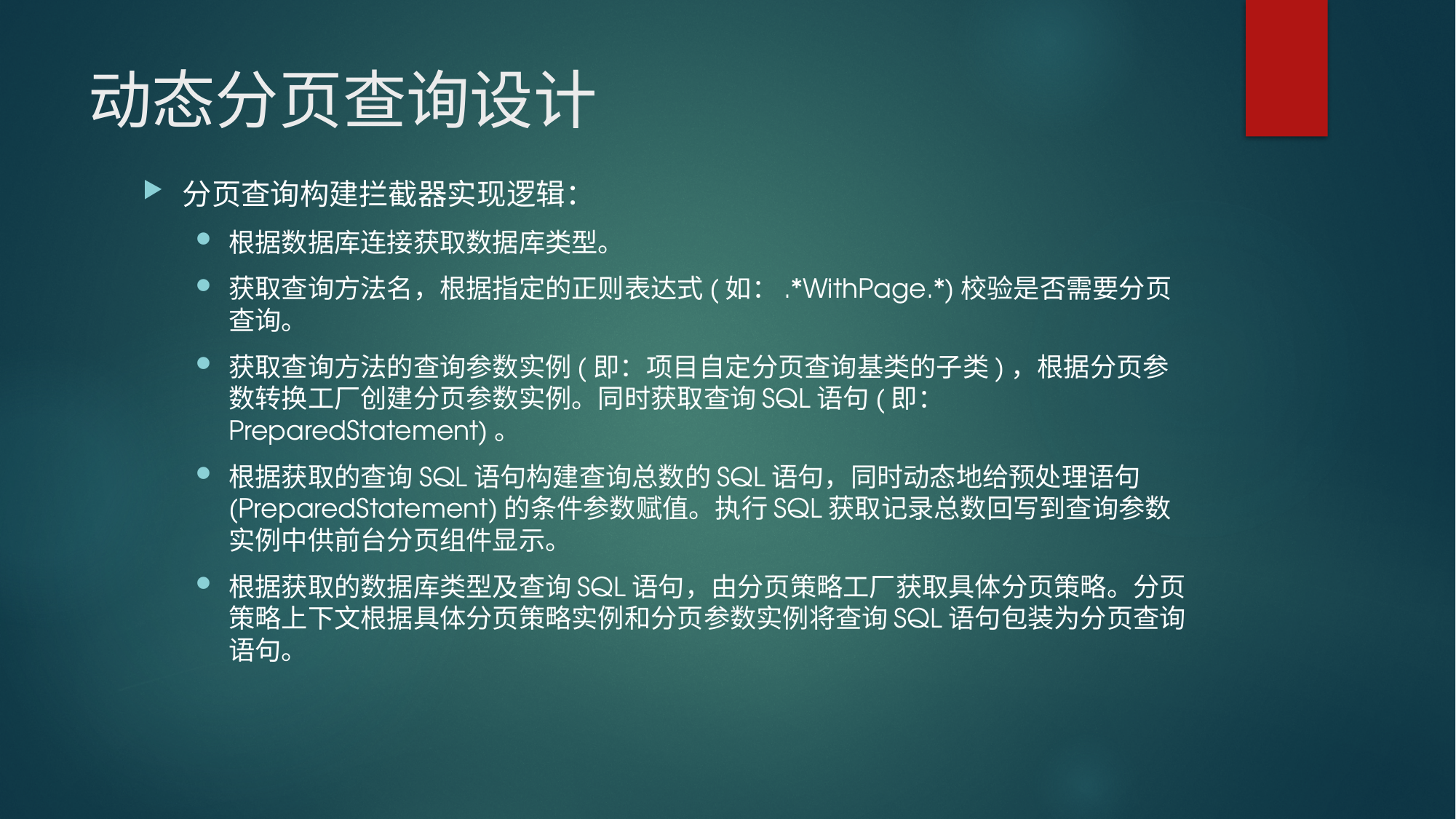

# 动态分页查询设计
分页查询构建拦截器实现逻辑：
根据数据库连接获取数据库类型。
获取查询方法名，根据指定的正则表达式(如：.*WithPage.*)校验是否需要分页查询。
获取查询方法的查询参数实例(即：项目自定分页查询基类的子类)，根据分页参数转换工厂创建分页参数实例。同时获取查询SQL语句(即：PreparedStatement)。
根据获取的查询SQL语句构建查询总数的SQL语句，同时动态地给预处理语句(PreparedStatement)的条件参数赋值。执行SQL获取记录总数回写到查询参数实例中供前台分页组件显示。
根据获取的数据库类型及查询SQL语句，由分页策略工厂获取具体分页策略。分页策略上下文根据具体分页策略实例和分页参数实例将查询SQL语句包装为分页查询语句。